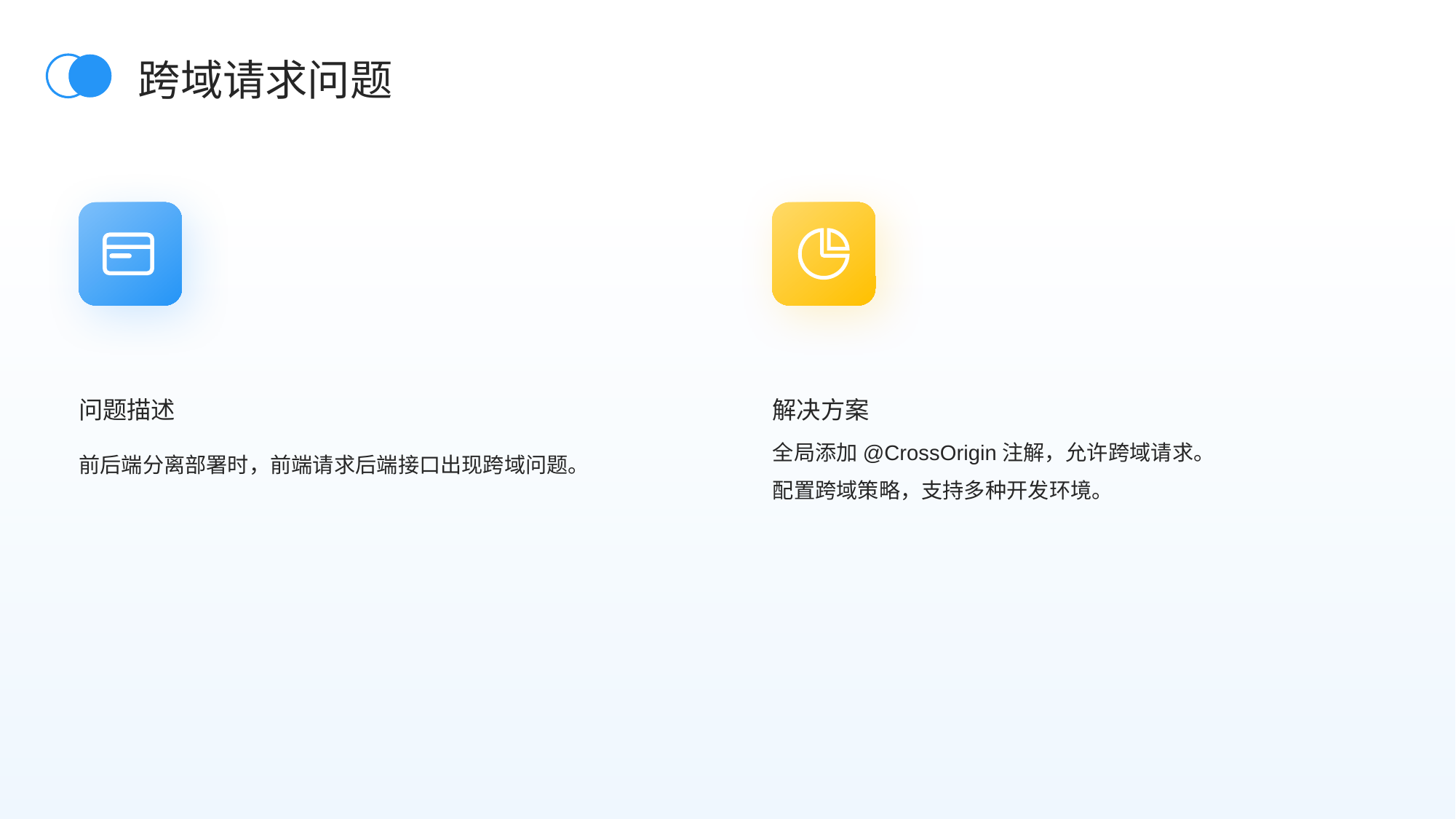

跨域请求问题

问题描述
解决方案
前后端分离部署时，前端请求后端接口出现跨域问题。
全局添加@CrossOrigin注解，允许跨域请求。
配置跨域策略，支持多种开发环境。